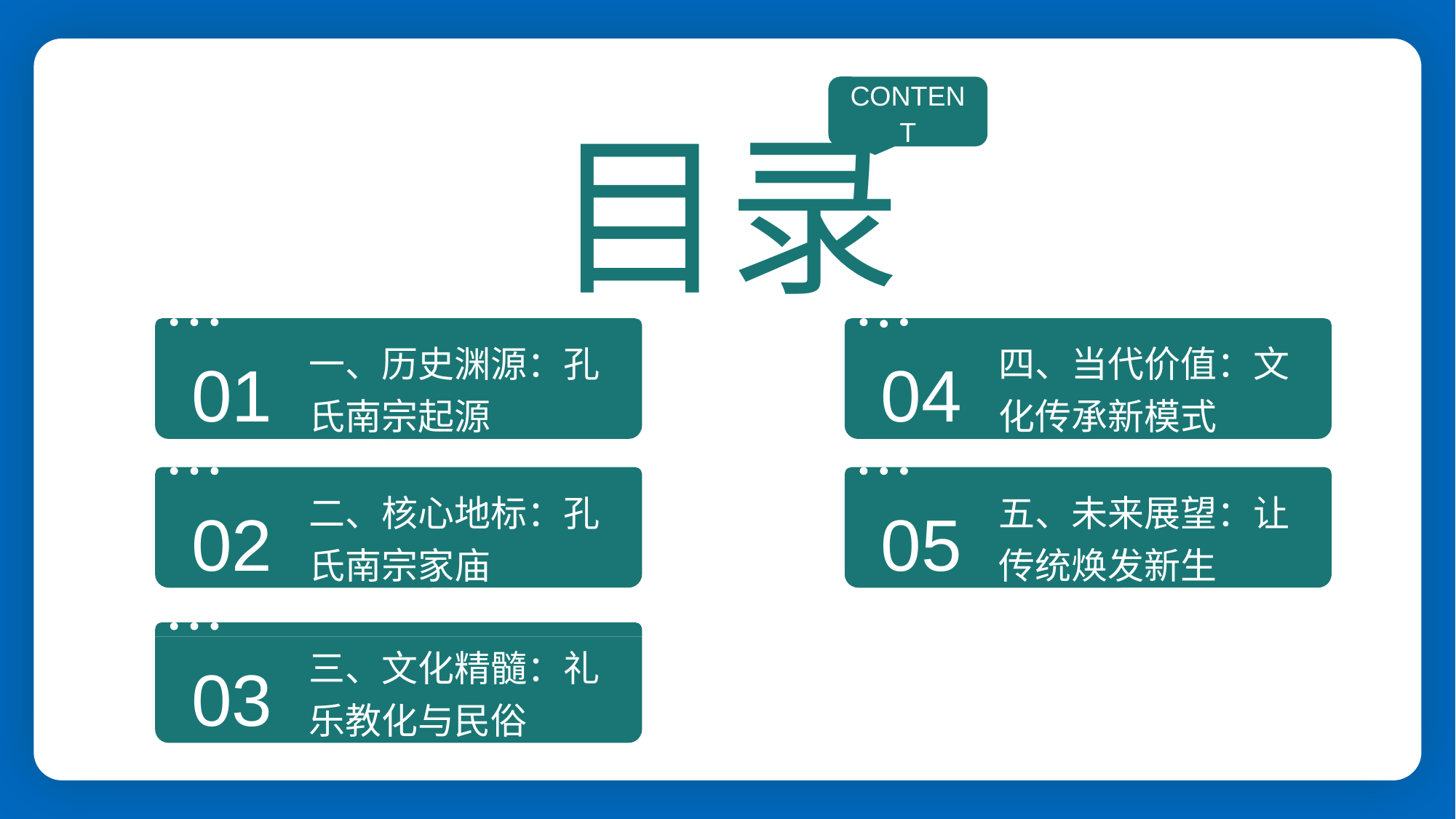

CONTENT
目录

一、历史渊源：孔氏南宗起源
四、当代价值：文化传承新模式
01
04

二、核心地标：孔氏南宗家庙
五、未来展望：让传统焕发新生
02
05

三、文化精髓：礼乐教化与民俗
03